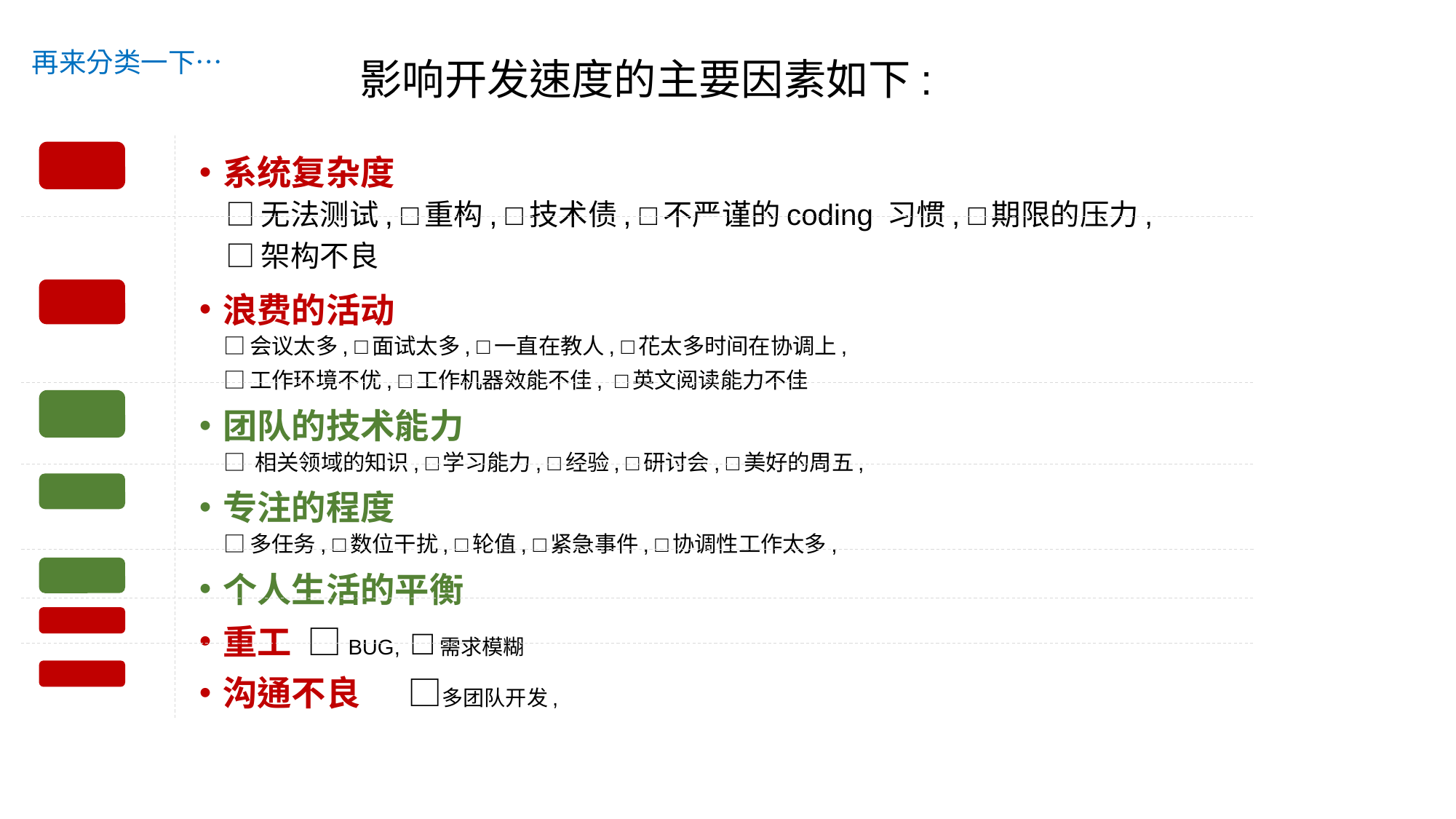

# 再来分类一下…
影响开发速度的主要因素如下:
系统复杂度
□无法测试, □重构, □技术债, □不严谨的coding 习惯, □期限的压力,
□架构不良
浪费的活动
     □会议太多, □面试太多, □一直在教人, □花太多时间在协调上,
     □工作环境不优, □工作机器效能不佳,  □英文阅读能力不佳
团队的技术能力
     □ 相关领域的知识, □学习能力, □经验, □研讨会, □美好的周五,
专注的程度
     □多任务, □数位干扰, □轮值, □紧急事件, □协调性工作太多,
个人生活的平衡
重工  □BUG,  □需求模糊
沟通不良      □多团队开发,